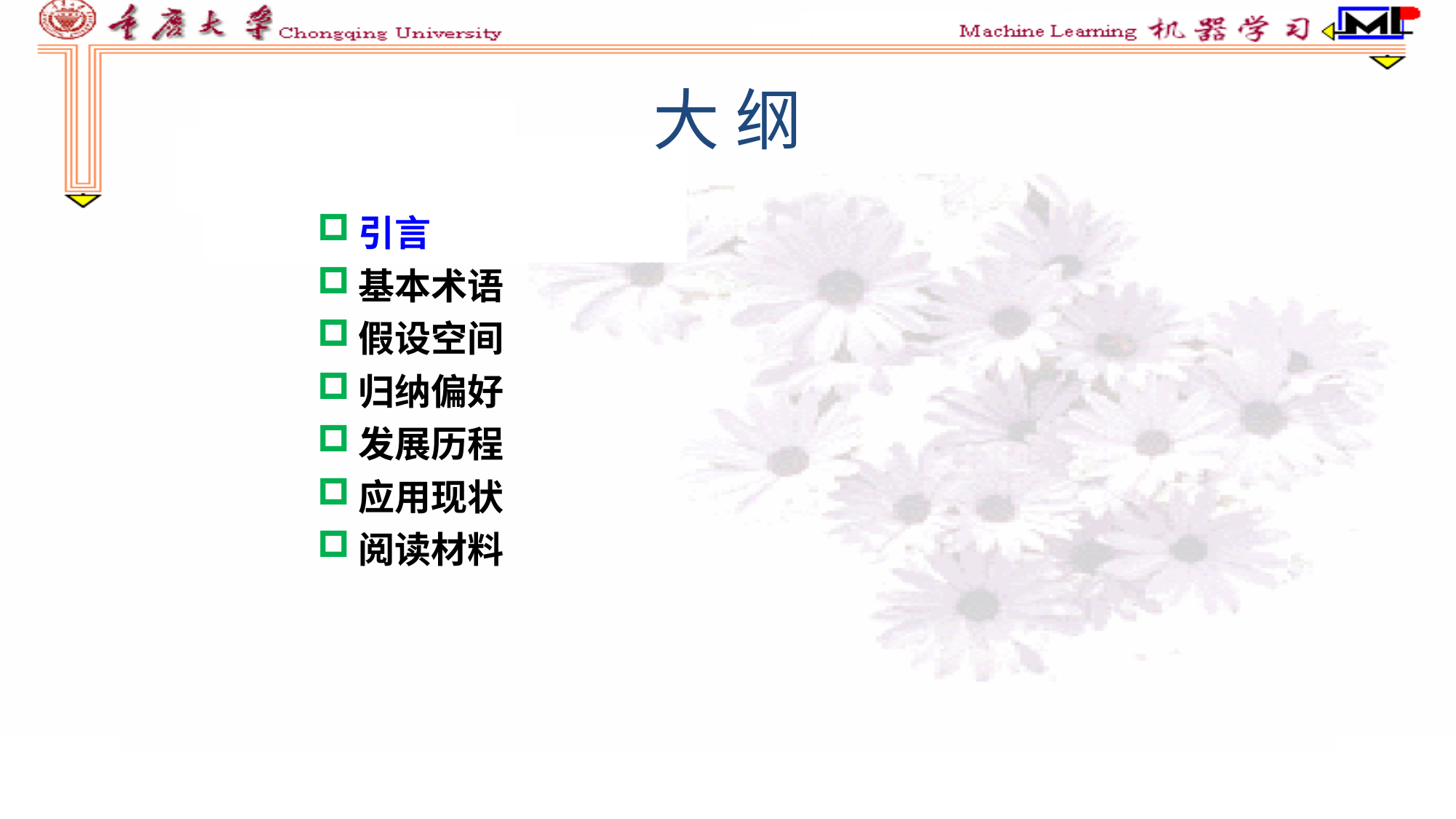

# 大 纲
引言
基本术语
假设空间
归纳偏好
发展历程
应用现状
阅读材料